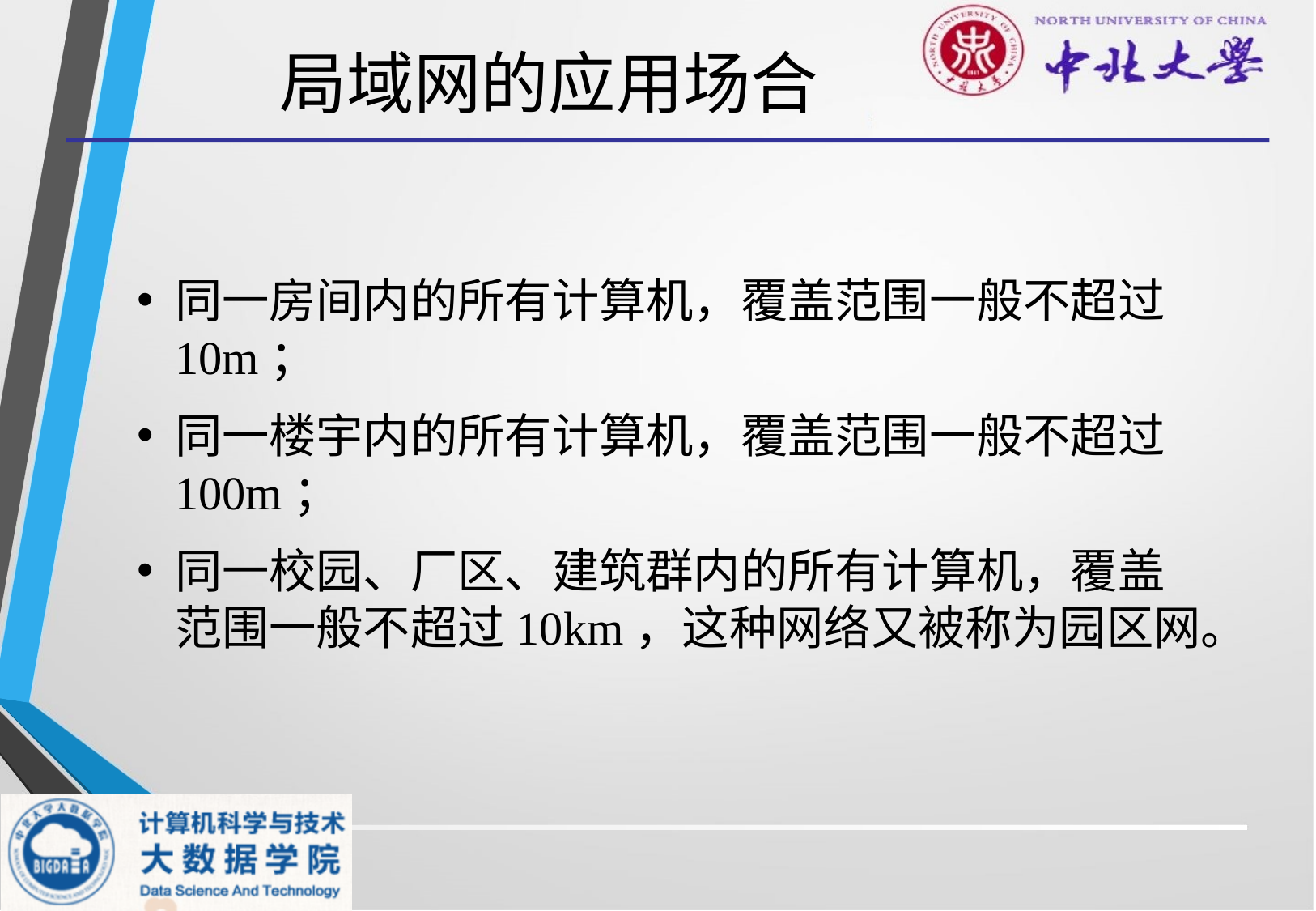

# 局域网的应用场合
同一房间内的所有计算机，覆盖范围一般不超过10m；
同一楼宇内的所有计算机，覆盖范围一般不超过100m；
同一校园、厂区、建筑群内的所有计算机，覆盖范围一般不超过10km，这种网络又被称为园区网。
28